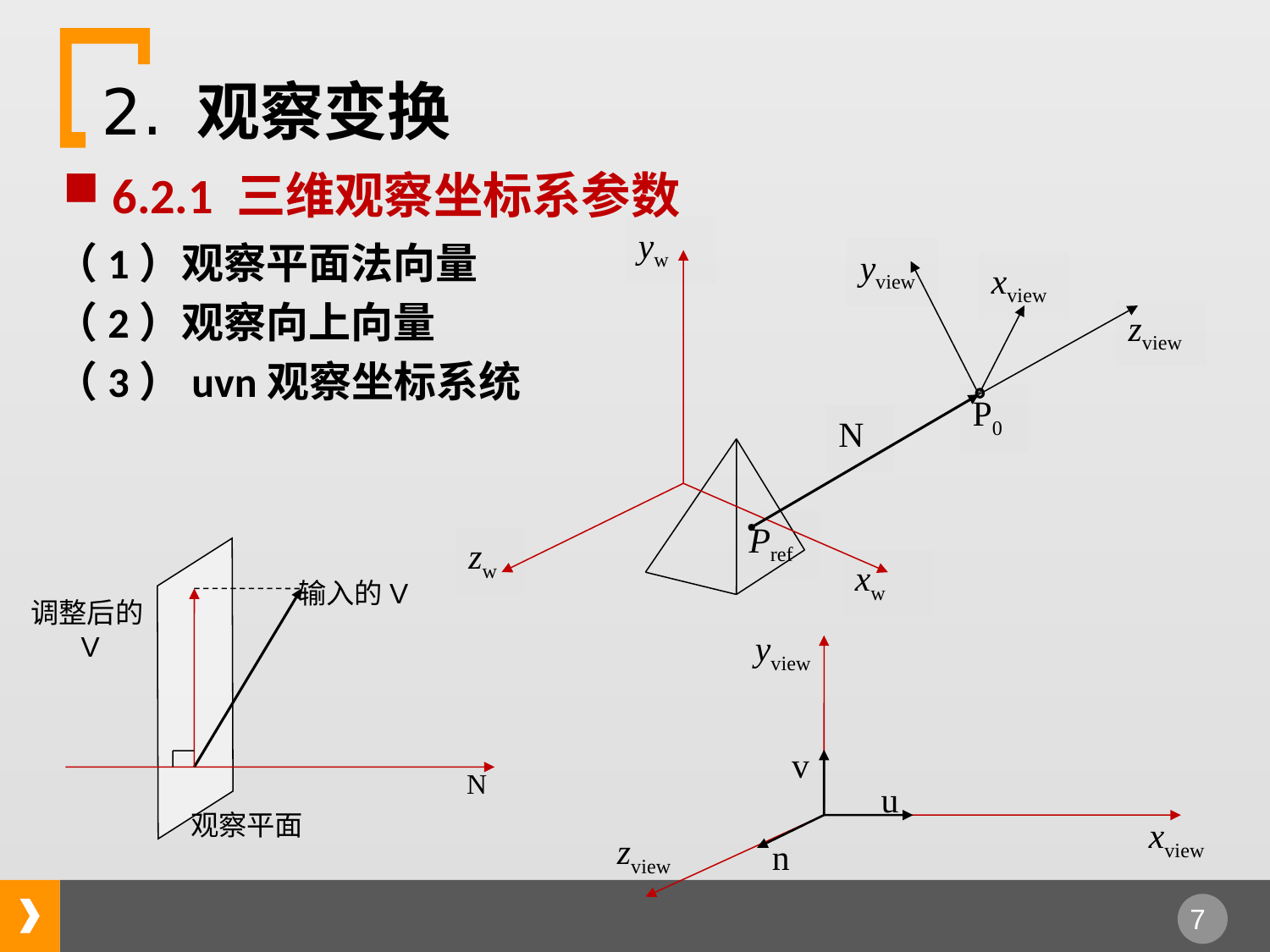

2. 观察变换
 6.2.1 三维观察坐标系参数

yw
yview
xview
zview
P0
N
Pref
zw
xw

（1）观察平面法向量
（2）观察向上向量
（3）uvn观察坐标系统

输入的V
调整后的V
N

观察平面
yview
v
u
xview
zview
n